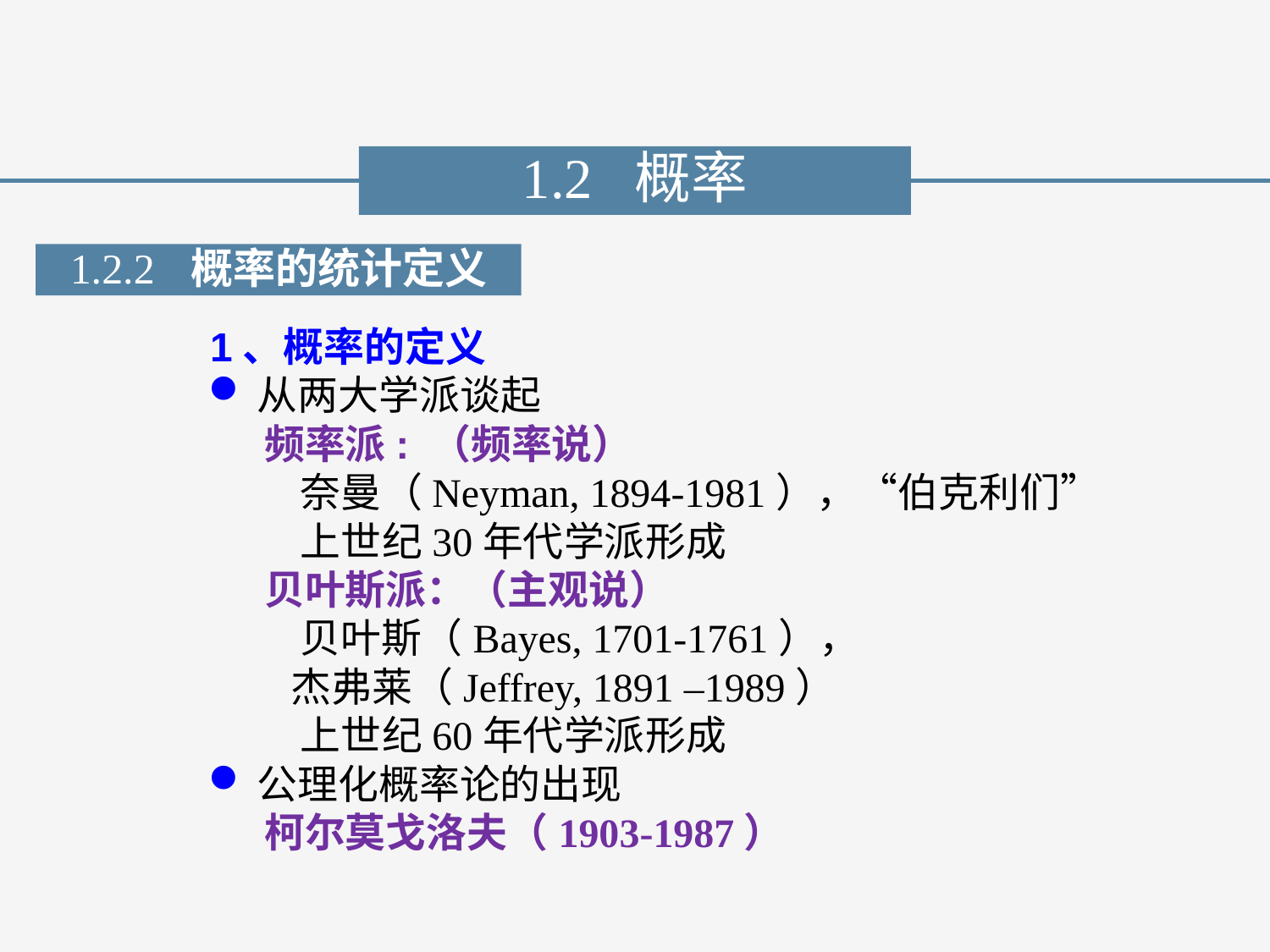

1.2  概率
1.2.2 概率的统计定义
1、概率的定义
从两大学派谈起
     频率派: （频率说）
         奈曼（Neyman, 1894-1981），“伯克利们”
         上世纪30年代学派形成
     贝叶斯派：（主观说）
         贝叶斯（Bayes, 1701-1761），
         杰弗莱（Jeffrey, 1891 –1989）
         上世纪60年代学派形成
公理化概率论的出现
     柯尔莫戈洛夫（1903-1987）